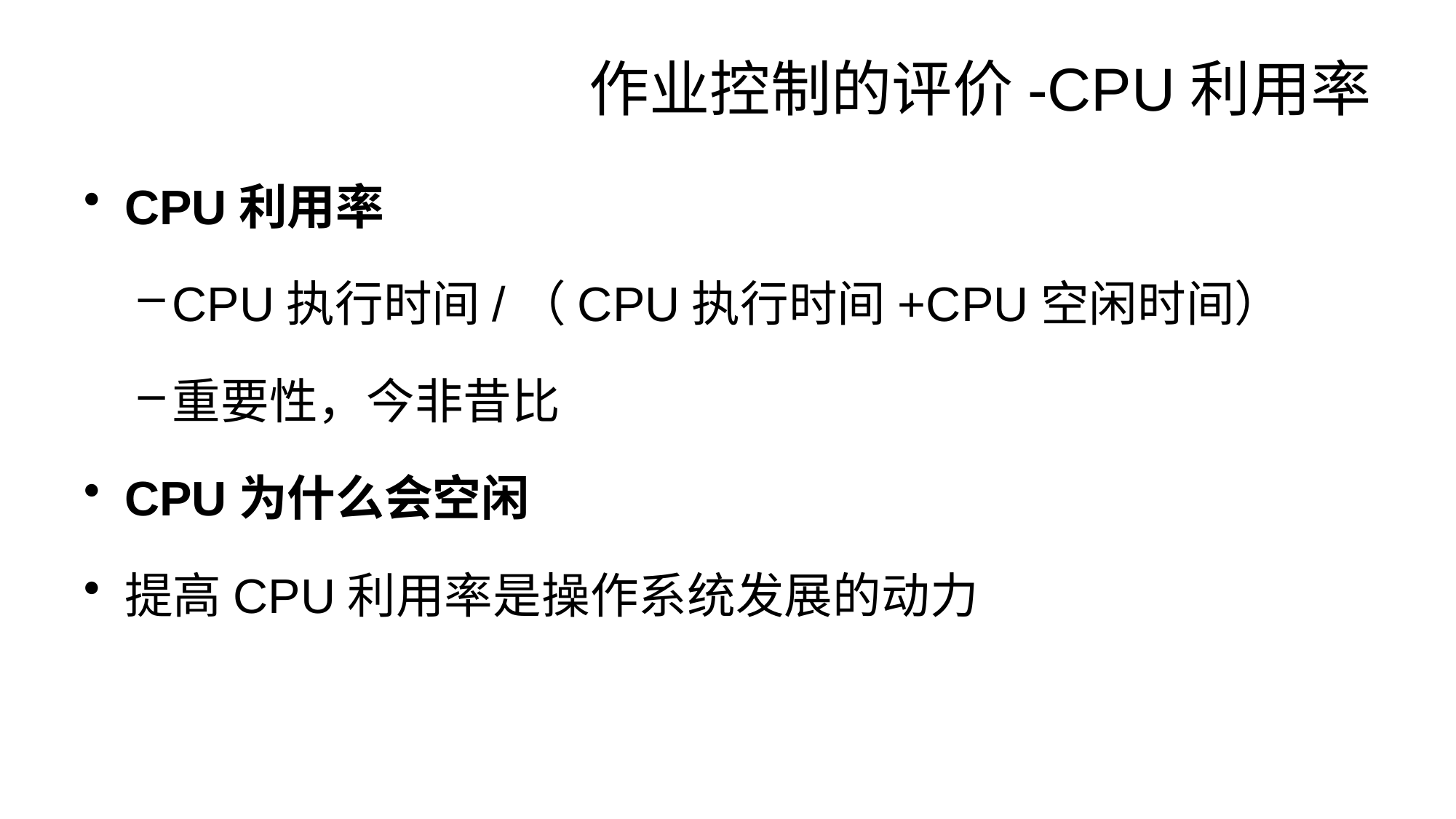

# 作业控制的评价-CPU利用率
CPU利用率
CPU执行时间/（CPU执行时间+CPU空闲时间）
重要性，今非昔比
CPU为什么会空闲
提高CPU利用率是操作系统发展的动力